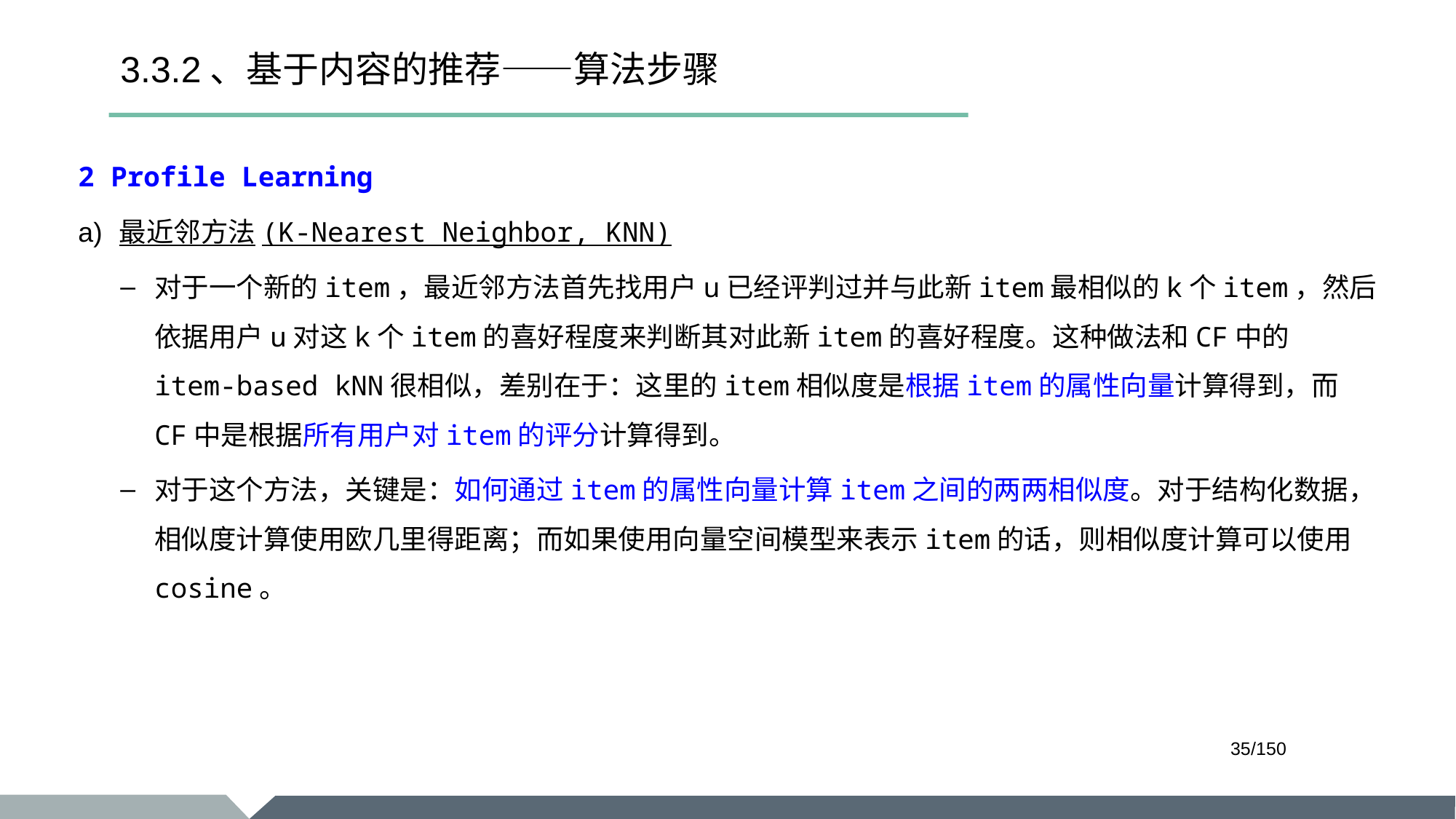

# 3.3.2、基于内容的推荐——算法步骤
2 Profile Learning
最近邻方法(K-Nearest Neighbor, KNN)
对于一个新的item，最近邻方法首先找用户u已经评判过并与此新item最相似的k个item，然后依据用户u对这k个item的喜好程度来判断其对此新item的喜好程度。这种做法和CF中的item-based kNN很相似，差别在于：这里的item相似度是根据item的属性向量计算得到，而CF中是根据所有用户对item的评分计算得到。
对于这个方法，关键是：如何通过item的属性向量计算item之间的两两相似度。对于结构化数据，相似度计算使用欧几里得距离；而如果使用向量空间模型来表示item的话，则相似度计算可以使用cosine。

35/150